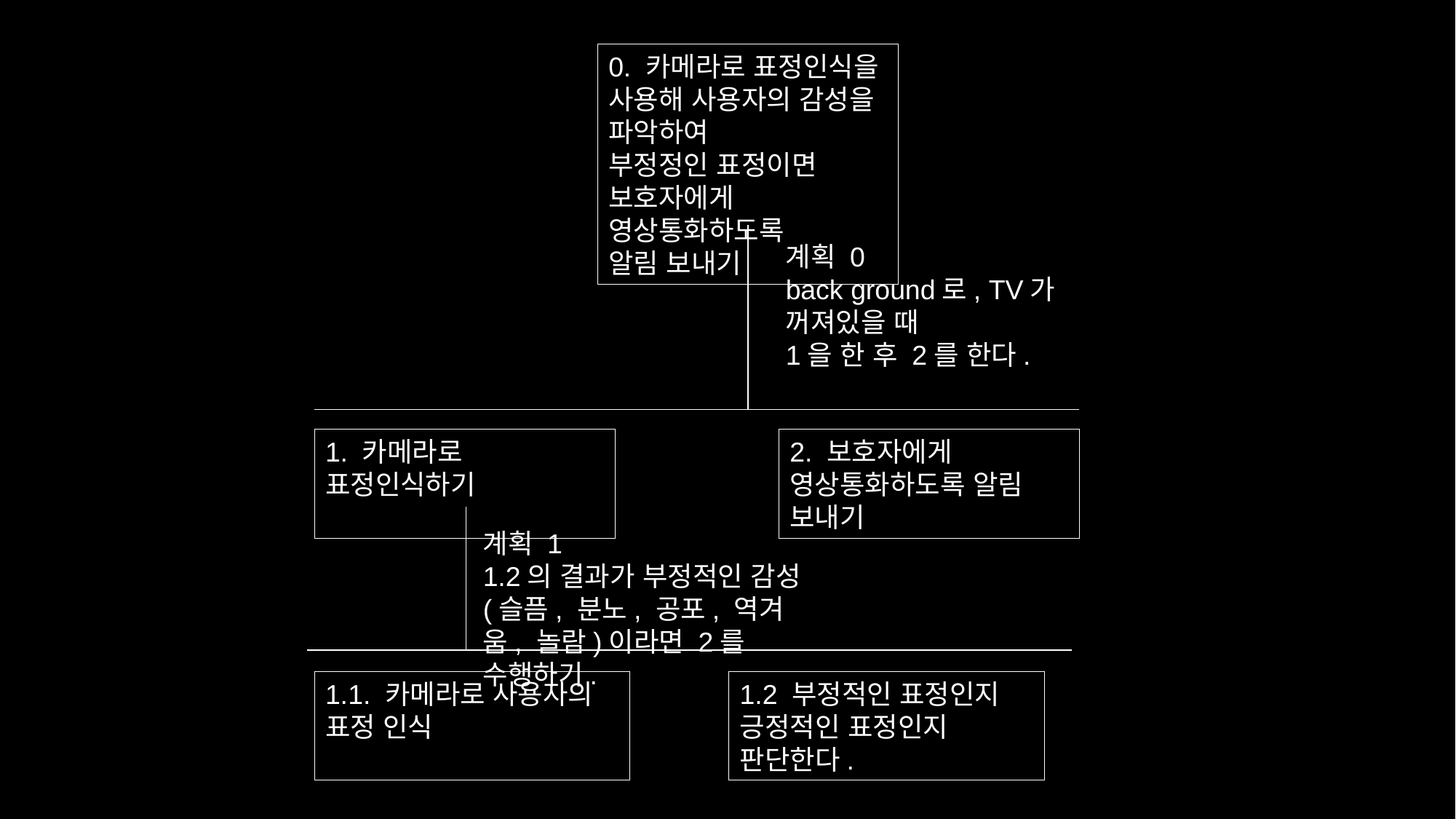

0. 카메라로 표정인식을 사용해 사용자의 감성을 파악하여
부정정인 표정이면
보호자에게 영상통화하도록
알림 보내기
계획 0
back ground로, TV가 꺼져있을 때
1을 한 후 2를 한다.

1. 카메라로 표정인식하기

2. 보호자에게 영상통화하도록 알림 보내기
계획 1
1.2의 결과가 부정적인 감성(슬픔, 분노, 공포, 역겨움, 놀람)이라면 2를 수행하기.
1.2 부정적인 표정인지
긍정적인 표정인지 판단한다.
1.1. 카메라로 사용자의 표정 인식